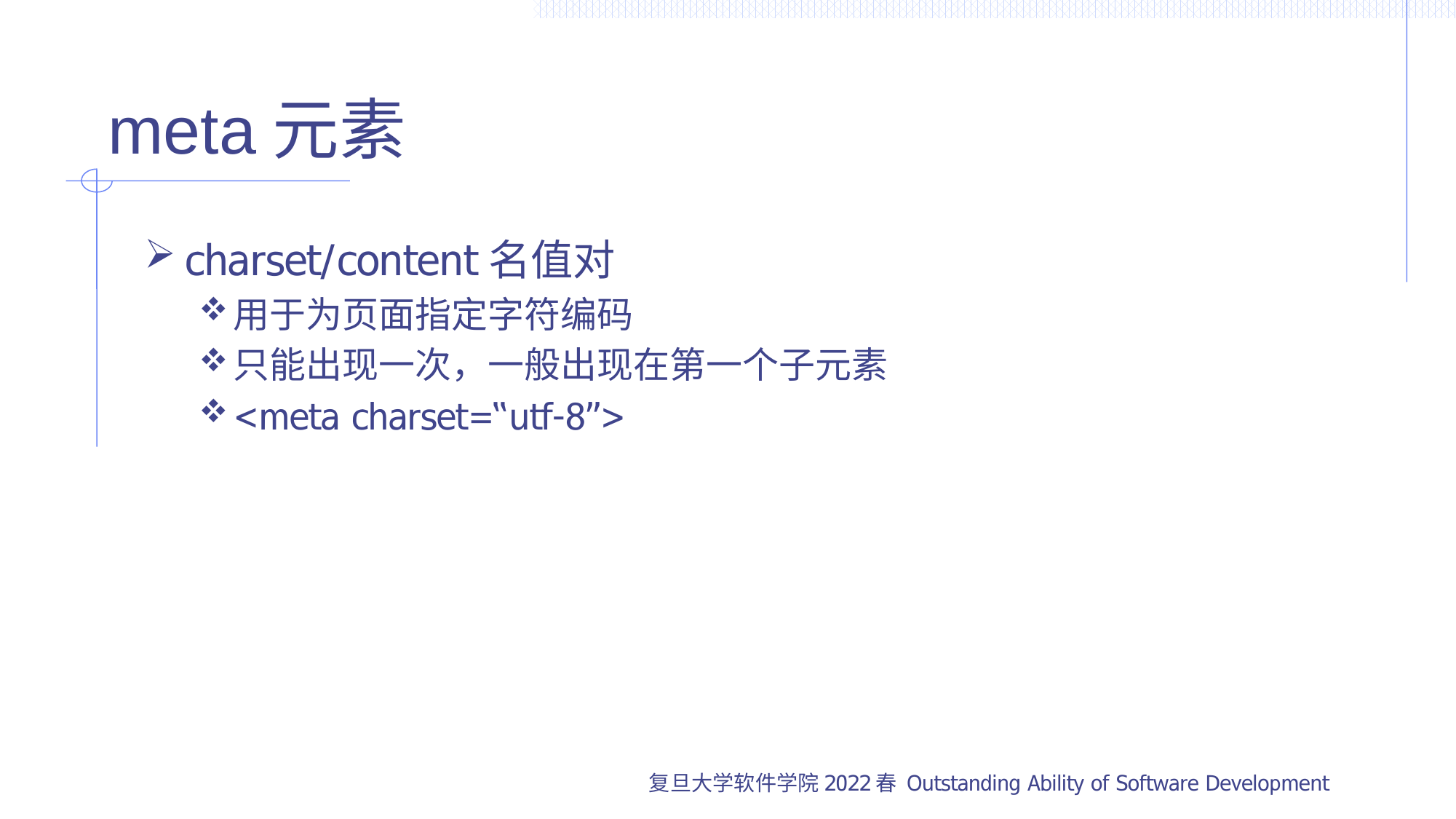

# meta元素
charset/content名值对
用于为页面指定字符编码
只能出现一次，一般出现在第一个子元素
<meta charset=“utf-8”>